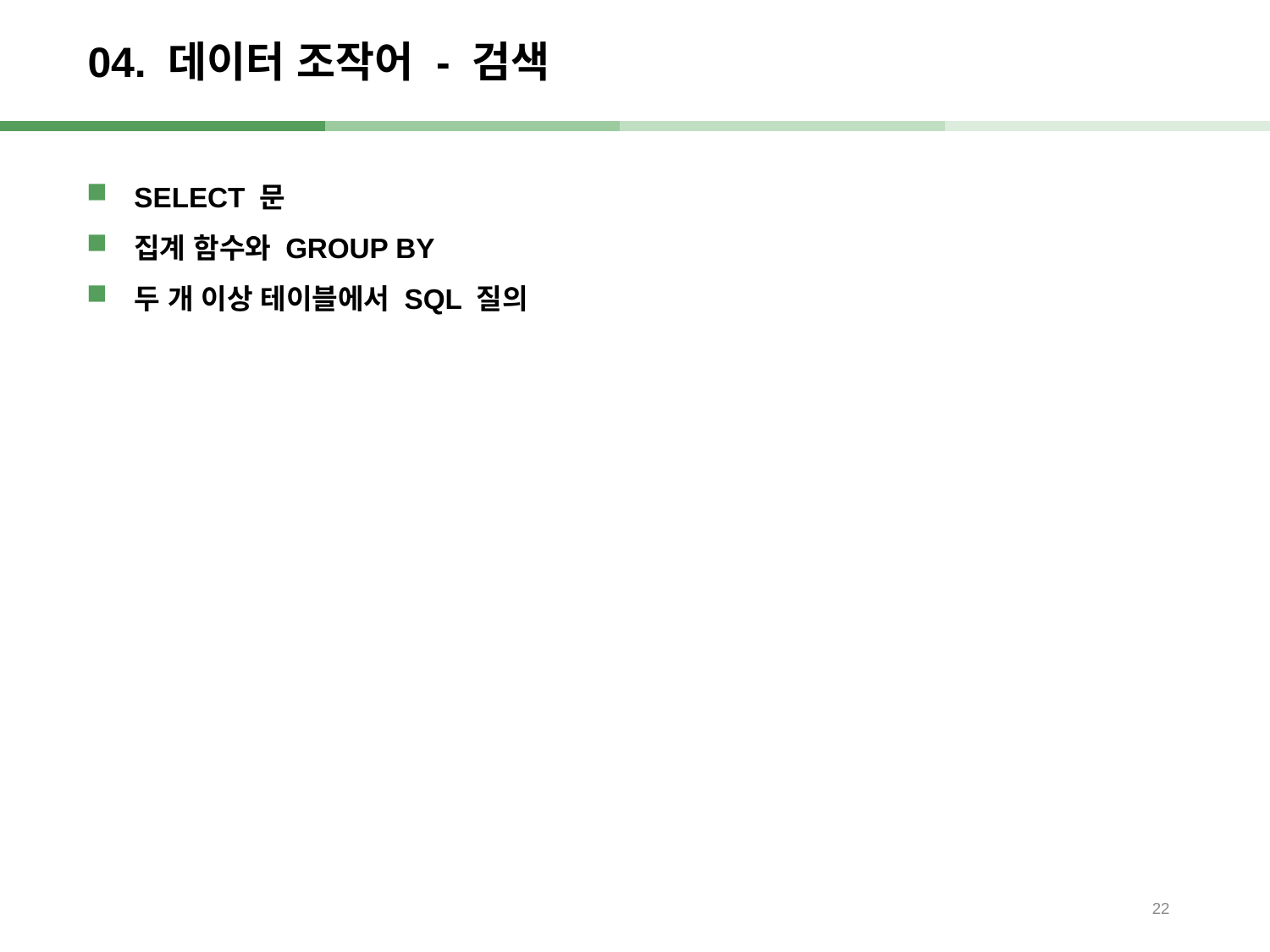

# 04. 데이터 조작어 - 검색
SELECT 문
집계 함수와 GROUP BY
두 개 이상 테이블에서 SQL 질의

22